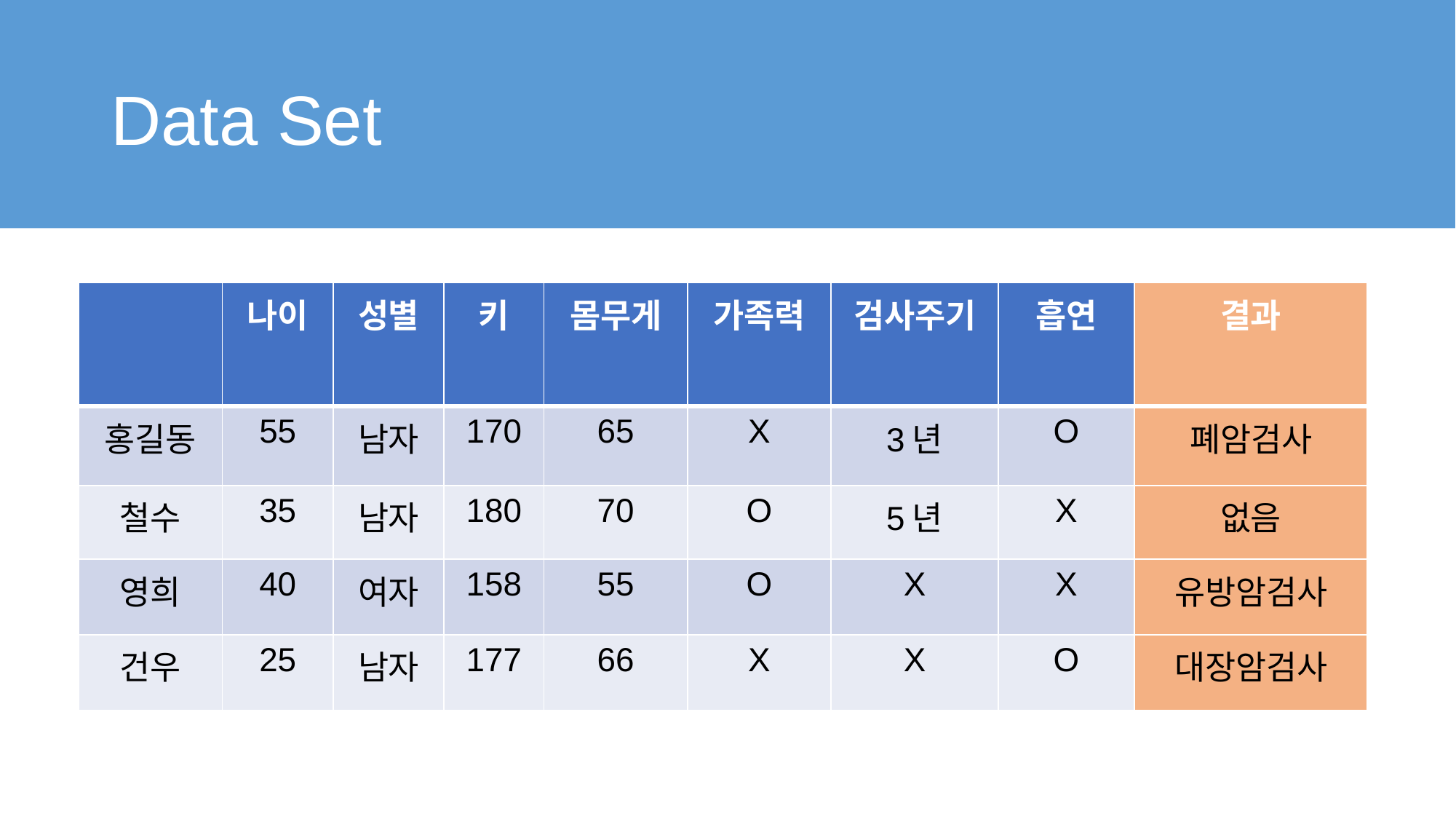

# Data Set
|  | 나이 | 성별 | 키 | 몸무게 | 가족력 | 검사주기 | 흡연 | 결과 |
| --- | --- | --- | --- | --- | --- | --- | --- | --- |
| 홍길동 | 55 | 남자 | 170 | 65 | X | 3년 | O | 폐암검사 |
| 철수 | 35 | 남자 | 180 | 70 | O | 5년 | X | 없음 |
| 영희 | 40 | 여자 | 158 | 55 | O | X | X | 유방암검사 |
| 건우 | 25 | 남자 | 177 | 66 | X | X | O | 대장암검사 |